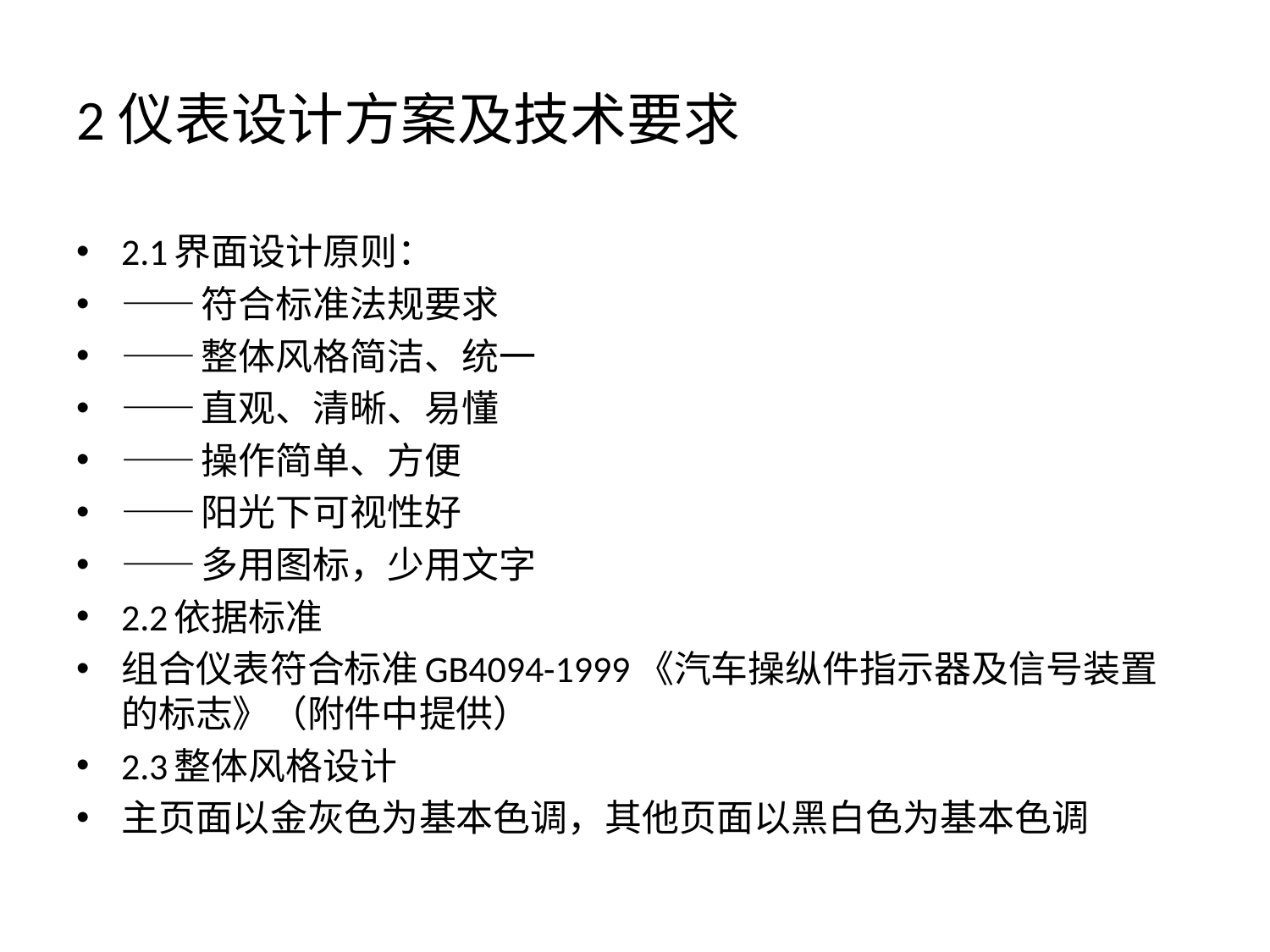

# 2仪表设计方案及技术要求
2.1界面设计原则：
——符合标准法规要求
——整体风格简洁、统一
——直观、清晰、易懂
——操作简单、方便
——阳光下可视性好
——多用图标，少用文字
2.2依据标准
组合仪表符合标准GB4094-1999《汽车操纵件指示器及信号装置的标志》（附件中提供）
2.3整体风格设计
主页面以金灰色为基本色调，其他页面以黑白色为基本色调